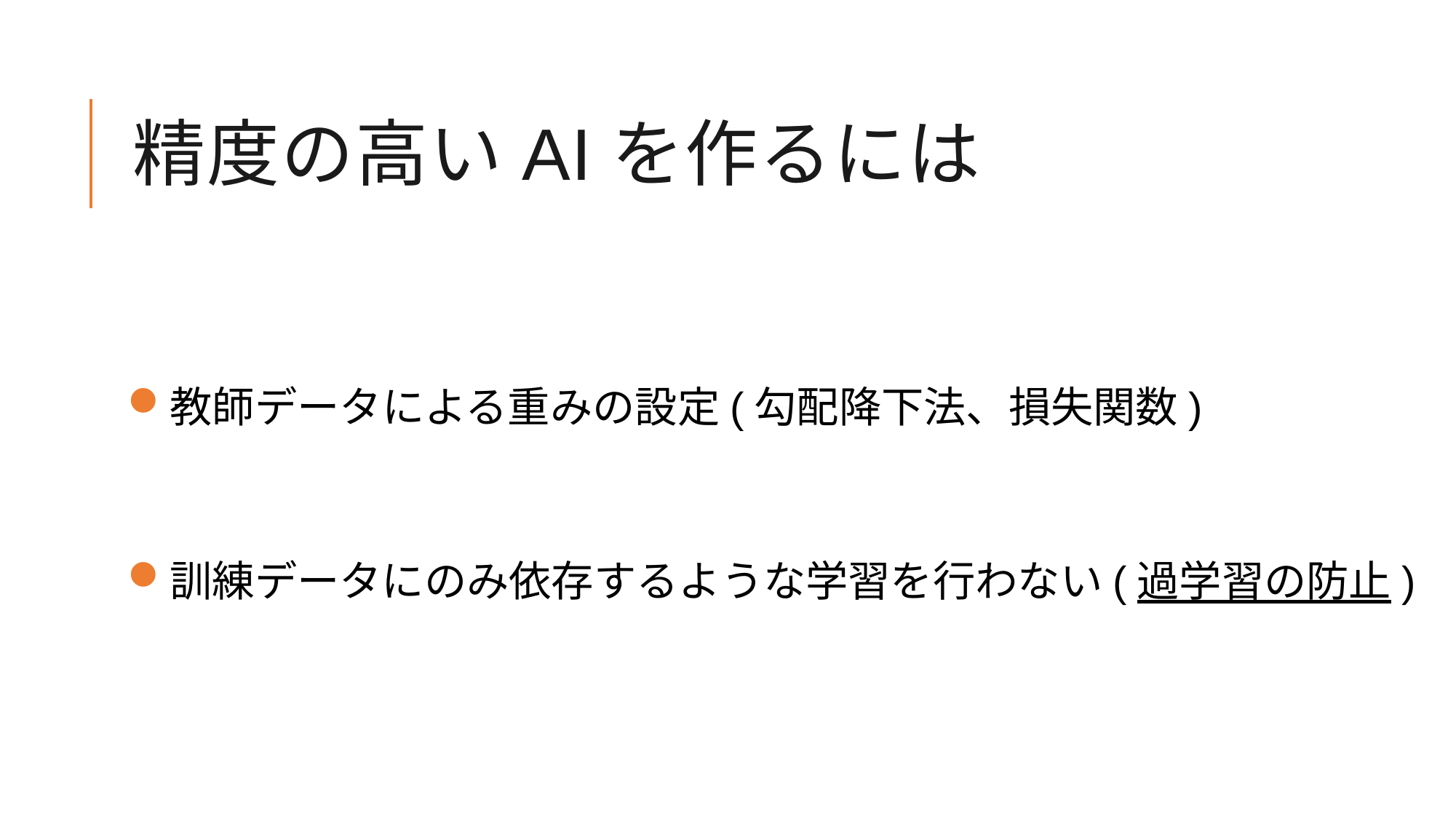

# 精度の高いAIを作るには
教師データによる重みの設定(勾配降下法、損失関数)
訓練データにのみ依存するような学習を行わない(過学習の防止)